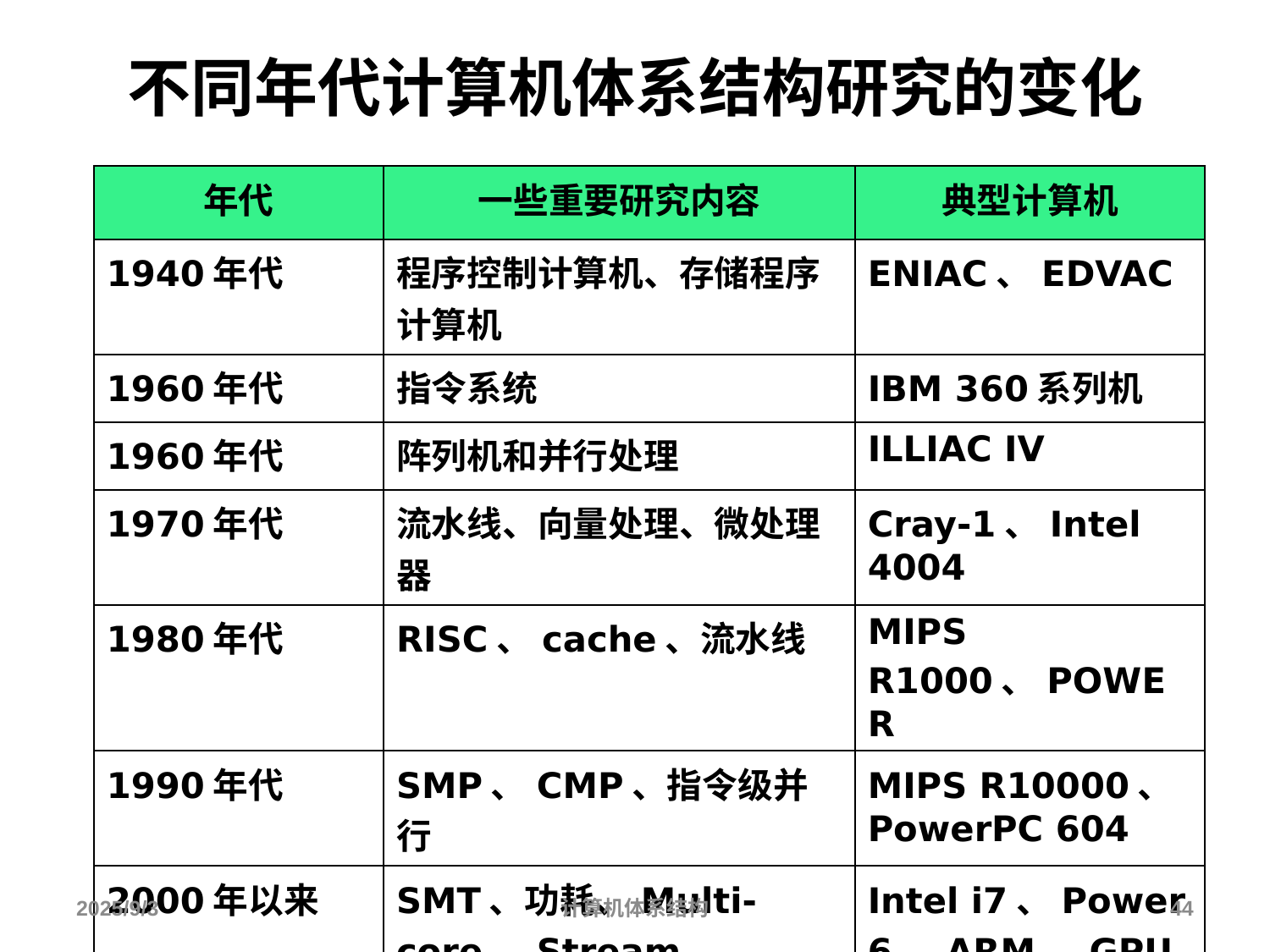

不同年代计算机体系结构研究的变化
| 年代 | 一些重要研究内容 | 典型计算机 |
| --- | --- | --- |
| 1940年代 | 程序控制计算机、存储程序计算机 | ENIAC、EDVAC |
| 1960年代 | 指令系统 | IBM 360系列机 |
| 1960年代 | 阵列机和并行处理 | ILLIAC IV |
| 1970年代 | 流水线、向量处理、微处理器 | Cray-1、Intel 4004 |
| 1980年代 | RISC、cache、流水线 | MIPS R1000、POWER |
| 1990年代 | SMP、CMP、指令级并行 | MIPS R10000、PowerPC 604 |
| 2000年以来 | SMT、功耗、Multi-core、Stream | Intel i7、Power 6、ARM、GPU |
2025/9/3
计算机体系结构
44